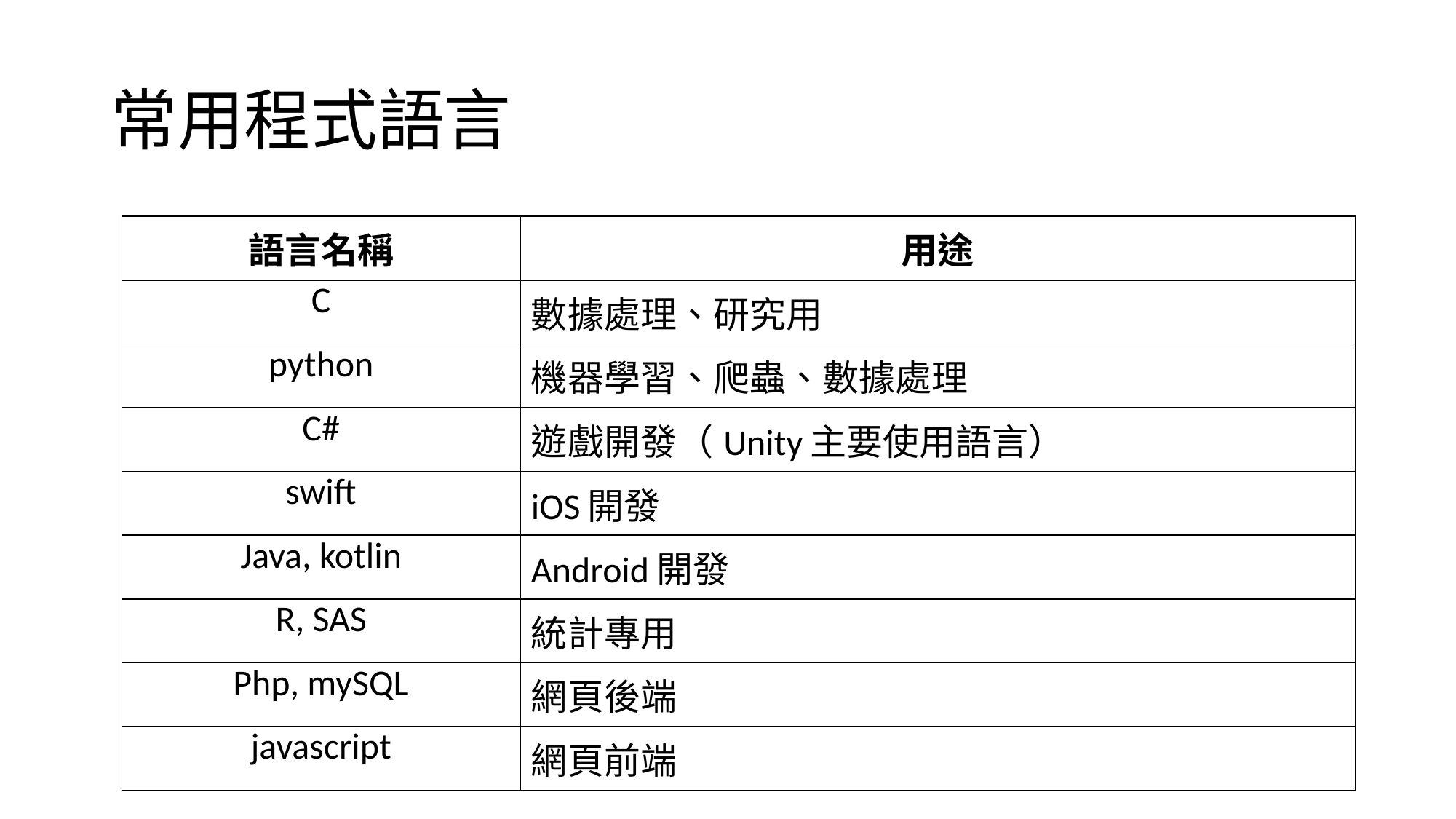

# 常用程式語言
| 語言名稱 | 用途 |
| --- | --- |
| C | 數據處理、研究用 |
| python | 機器學習、爬蟲、數據處理 |
| C# | 遊戲開發（Unity主要使用語言） |
| swift | iOS開發 |
| Java, kotlin | Android開發 |
| R, SAS | 統計專用 |
| Php, mySQL | 網頁後端 |
| javascript | 網頁前端 |